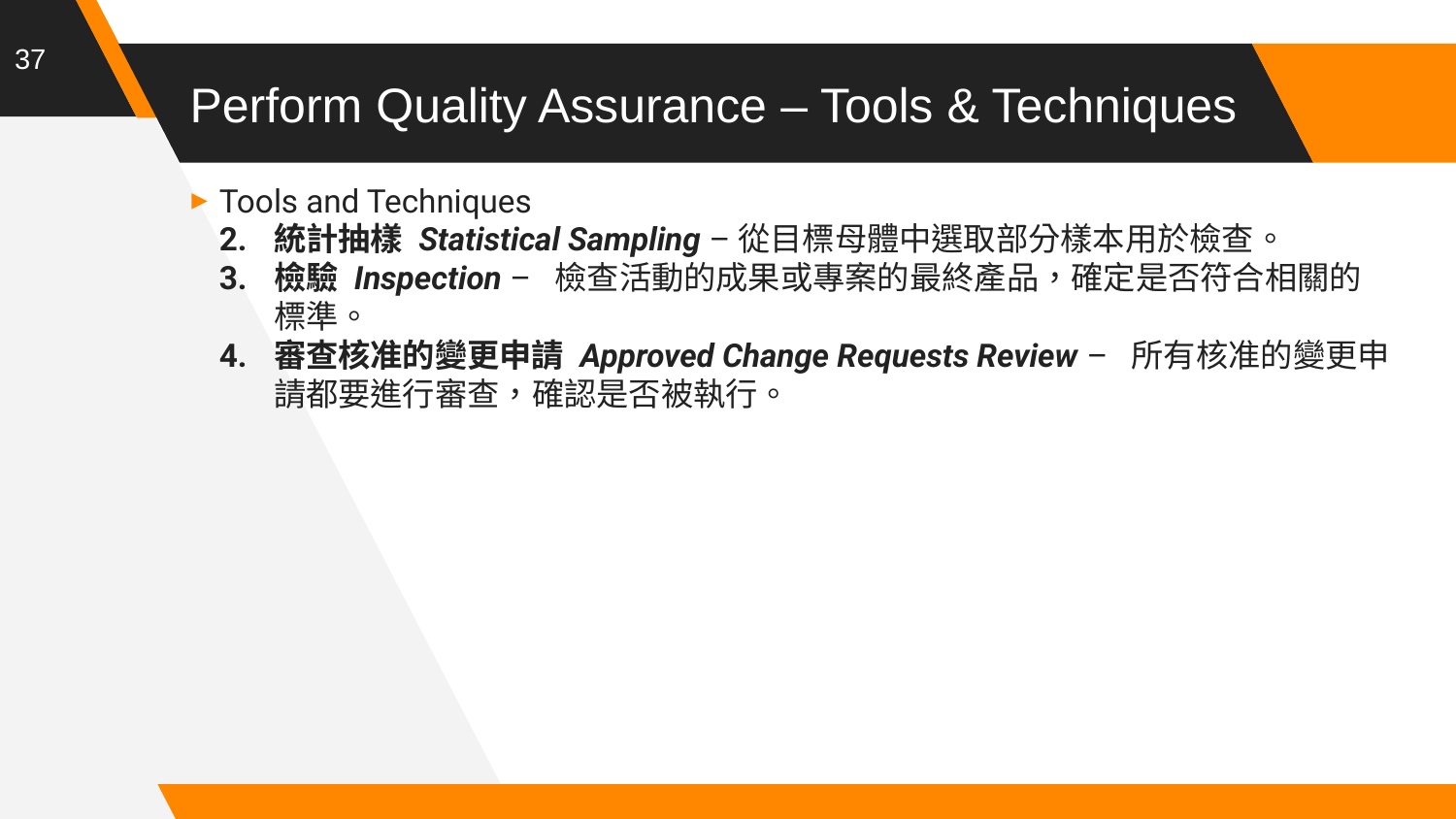

37
# Perform Quality Assurance – Tools & Techniques
Tools and Techniques
統計抽樣 Statistical Sampling –從目標母體中選取部分樣本用於檢查。
檢驗 Inspection –  檢查活動的成果或專案的最終產品，確定是否符合相關的標準。
審查核准的變更申請 Approved Change Requests Review –  所有核准的變更申請都要進行審查，確認是否被執行。